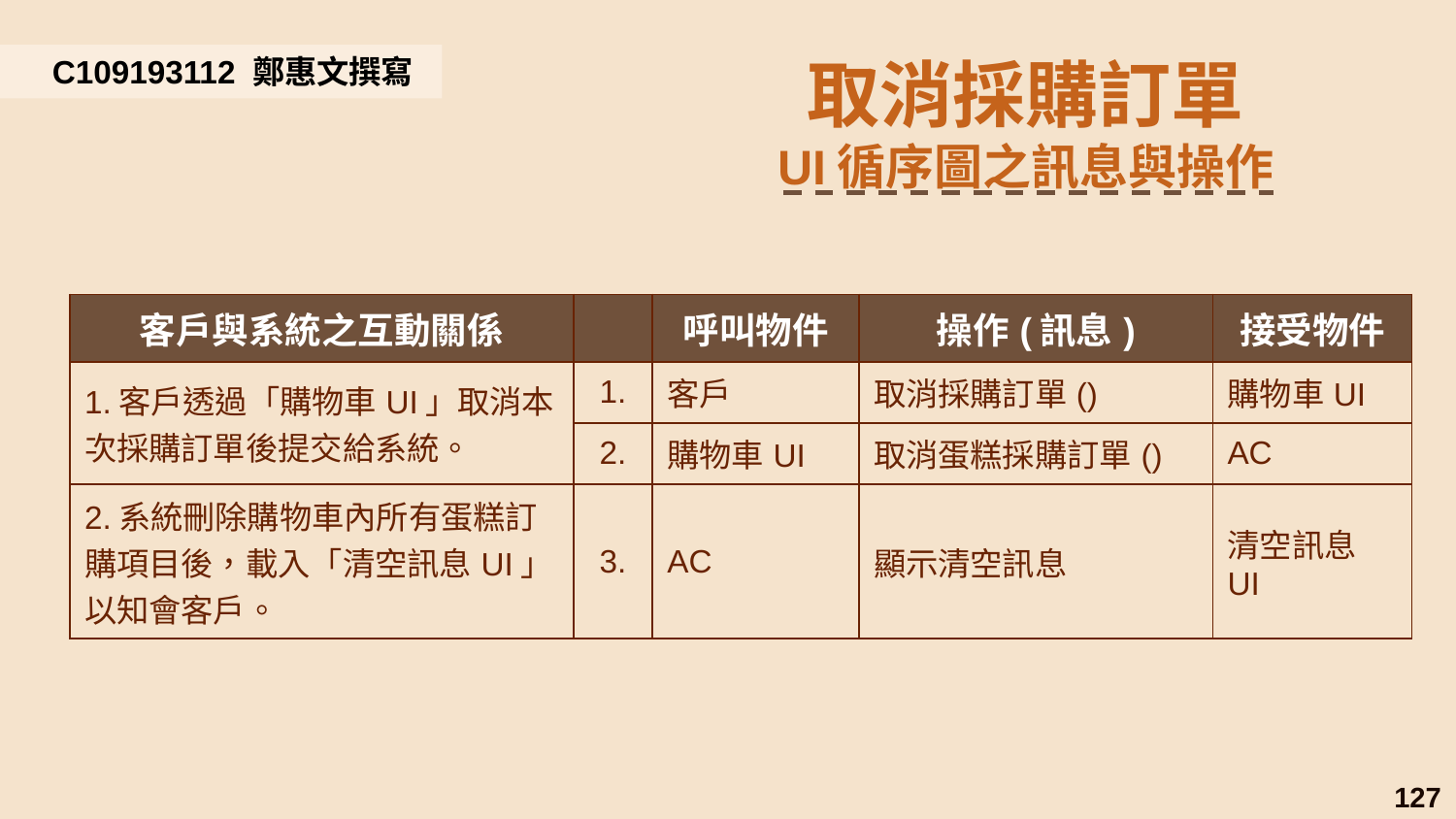

取消採購訂單
UI循序圖之訊息與操作

C109193112 鄭惠文撰寫
| 客戶與系統之互動關係 |  | 呼叫物件 | 操作(訊息) | 接受物件 |
| --- | --- | --- | --- | --- |
| 1.客戶透過「購物車UI」取消本次採購訂單後提交給系統。 | 1. | 客戶 | 取消採購訂單() | 購物車UI |
|  | 2. | 購物車UI | 取消蛋糕採購訂單() | AC |
| 2.系統刪除購物車內所有蛋糕訂購項目後，載入「清空訊息UI」以知會客戶。 | 3. | AC | 顯示清空訊息 | 清空訊息UI |
127